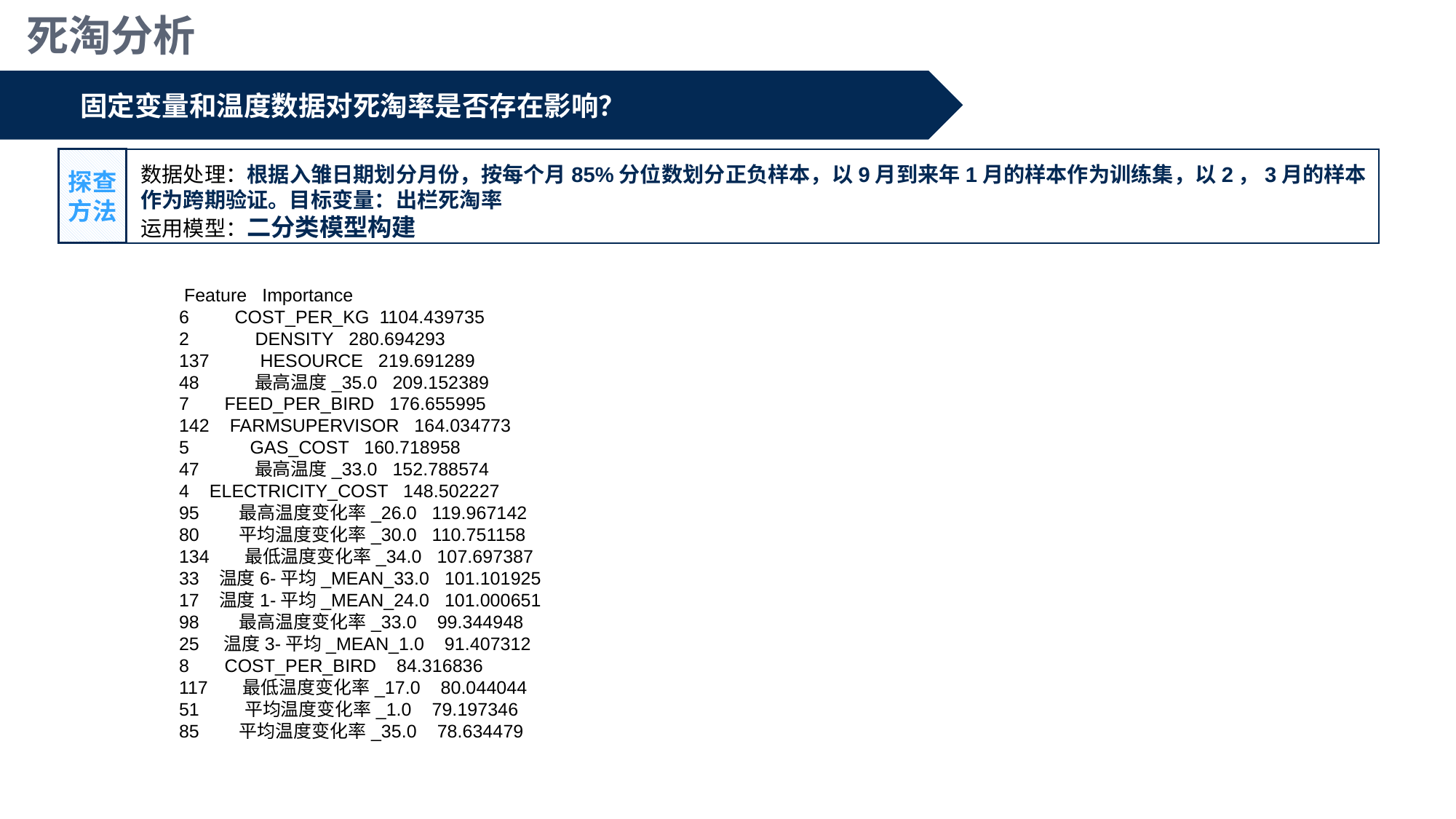

死淘分析

固定变量和温度数据对死淘率是否存在影响？

探查方法

数据处理：根据入雏日期划分月份，按每个月85%分位数划分正负样本，以9月到来年1月的样本作为训练集，以2，3月的样本作为跨期验证。目标变量：出栏死淘率
运用模型：二分类模型构建
 Feature   Importance
6         COST_PER_KG  1104.439735
2             DENSITY   280.694293
137          HESOURCE   219.691289
48          最高温度_35.0   209.152389
7       FEED_PER_BIRD   176.655995
142    FARMSUPERVISOR   164.034773
5            GAS_COST   160.718958
47          最高温度_33.0   152.788574
4    ELECTRICITY_COST   148.502227
95       最高温度变化率_26.0   119.967142
80       平均温度变化率_30.0   110.751158
134      最低温度变化率_34.0   107.697387
33   温度6-平均_MEAN_33.0   101.101925
17   温度1-平均_MEAN_24.0   101.000651
98       最高温度变化率_33.0    99.344948
25    温度3-平均_MEAN_1.0    91.407312
8       COST_PER_BIRD    84.316836
117      最低温度变化率_17.0    80.044044
51        平均温度变化率_1.0    79.197346
85       平均温度变化率_35.0    78.634479